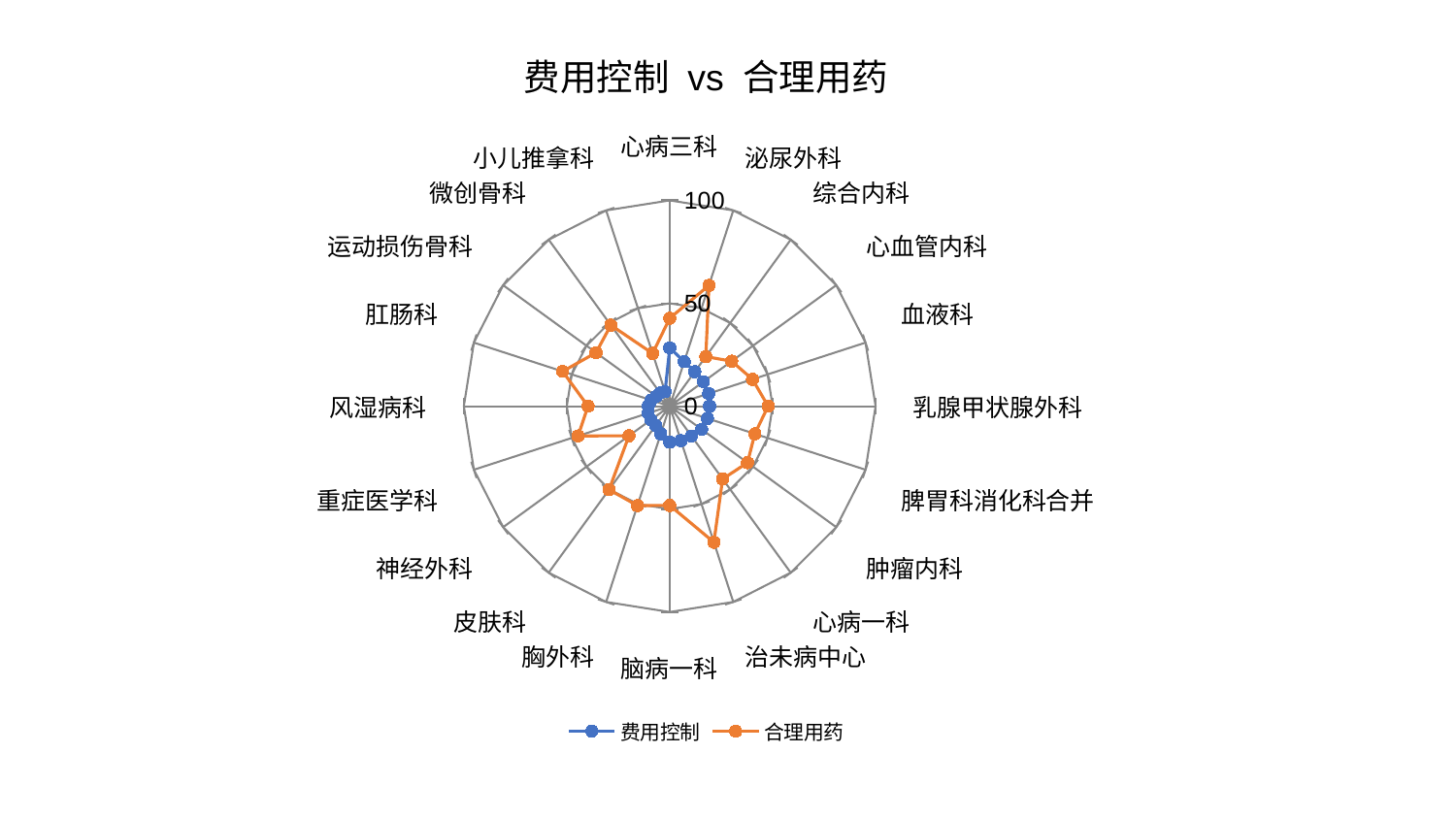

### Chart: 费用控制 vs 合理用药

| Category | 费用控制 | 合理用药 |
|---|---|---|
| 心病三科 | 28.33549672892363 | 42.75948322710214 |
| 泌尿外科 | 22.79073035388889 | 61.71528149438109 |
| 综合内科 | 20.710184497048164 | 29.795999357379774 |
| 心血管内科 | 20.252832659619504 | 37.20276205136432 |
| 血液科 | 19.879464323959592 | 42.27654860758671 |
| 乳腺甲状腺外科 | 19.356063072313052 | 47.80107325748791 |
| 脾胃科消化科合并 | 19.25148846260517 | 43.48768523074721 |
| 肿瘤内科 | 19.17685948828122 | 46.723893208507235 |
| 心病一科 | 17.92566299385592 | 43.75186588318313 |
| 治未病中心 | 17.615075128901783 | 69.50929557389925 |
| 脑病一科 | 17.478755369863688 | 48.22007182756105 |
| 胸外科 | 14.129533747170752 | 50.76250412524564 |
| 皮肤科 | 11.583699756714699 | 50.151770119657535 |
| 神经外科 | 11.25371535644407 | 24.48783700595853 |
| 重症医学科 | 11.042831005355508 | 46.79776409688689 |
| 风湿病科 | 10.432699541613845 | 39.67758551404714 |
| 肛肠科 | 9.462442618855578 | 54.68843227880459 |
| 运动损伤骨科 | 8.105524948910592 | 44.244122722159375 |
| 微创骨科 | 7.941015474835715 | 48.6658954540803 |
| 小儿推拿科 | 7.3871023200014205 | 26.970358992780266 |
44